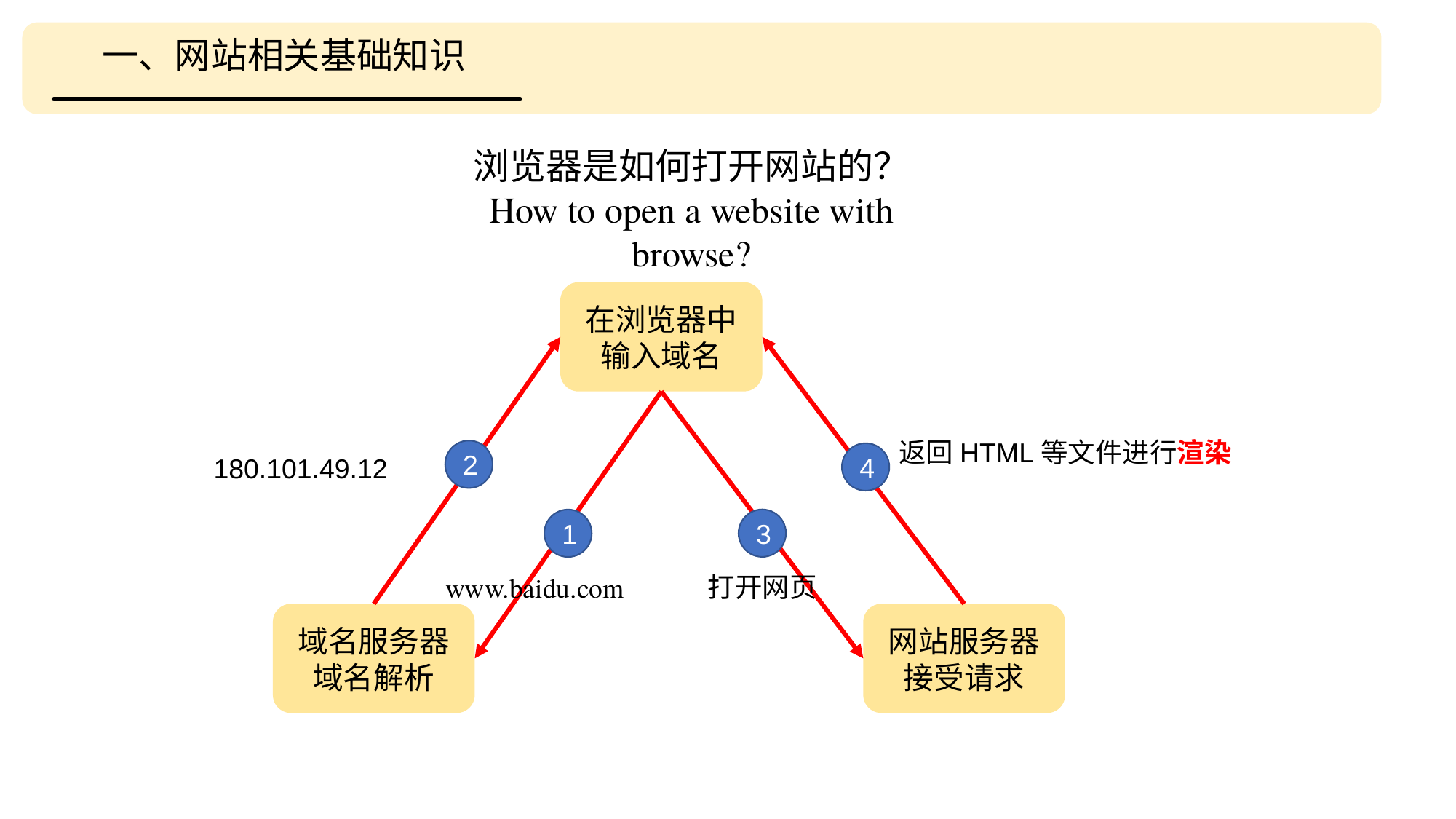

一、网站相关基础知识
浏览器是如何打开网站的？
How to open a website with browse?
在浏览器中
输入域名
180.101.49.12
返回HTML等文件进行渲染
2
4
3
1
打开网页
www.baidu.com
域名服务器
域名解析
网站服务器
接受请求